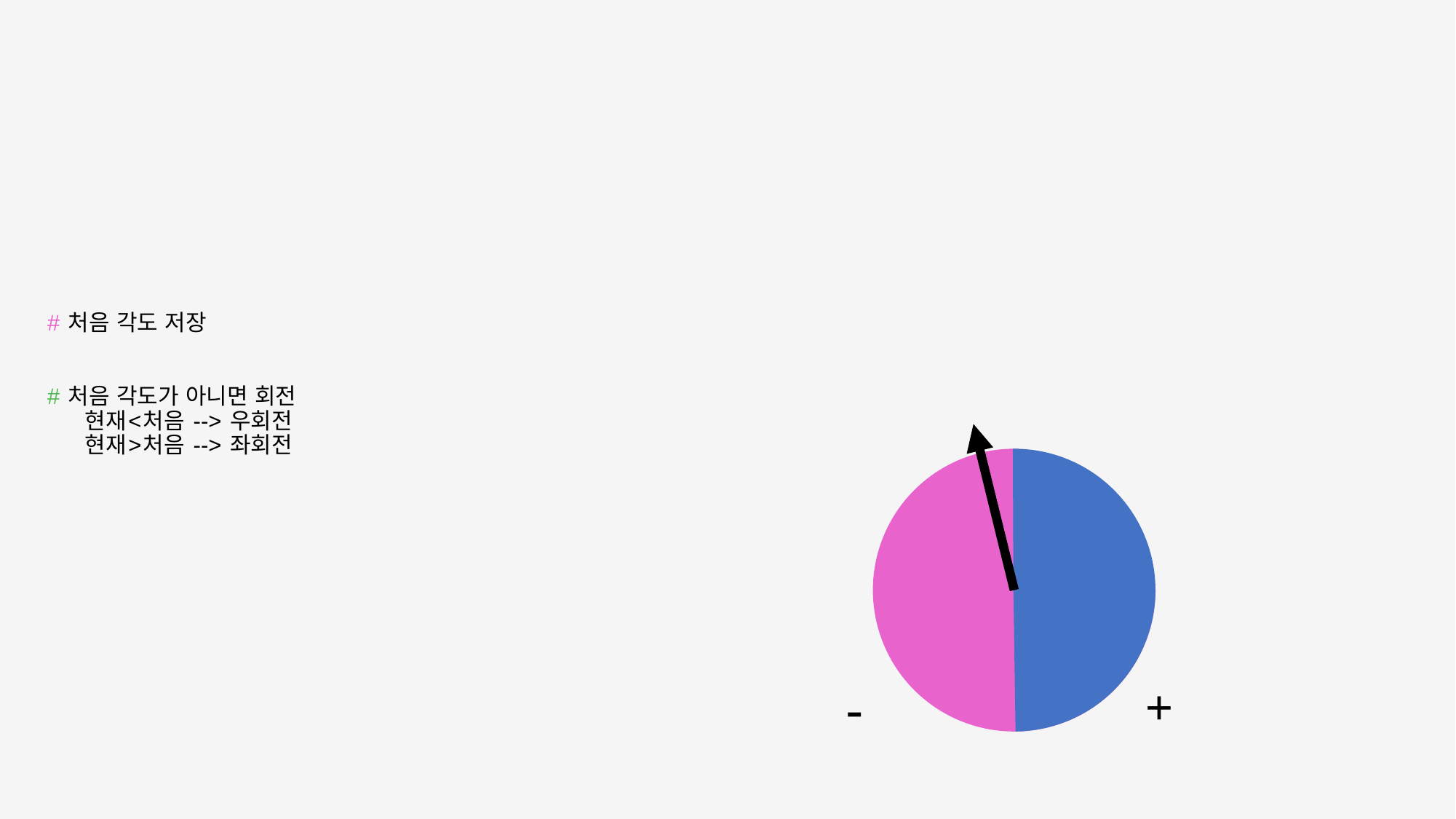

# # 처음 각도 저장 # 처음 각도가 아니면 회전 현재<처음 --> 우회전 현재>처음 --> 좌회전

-
+